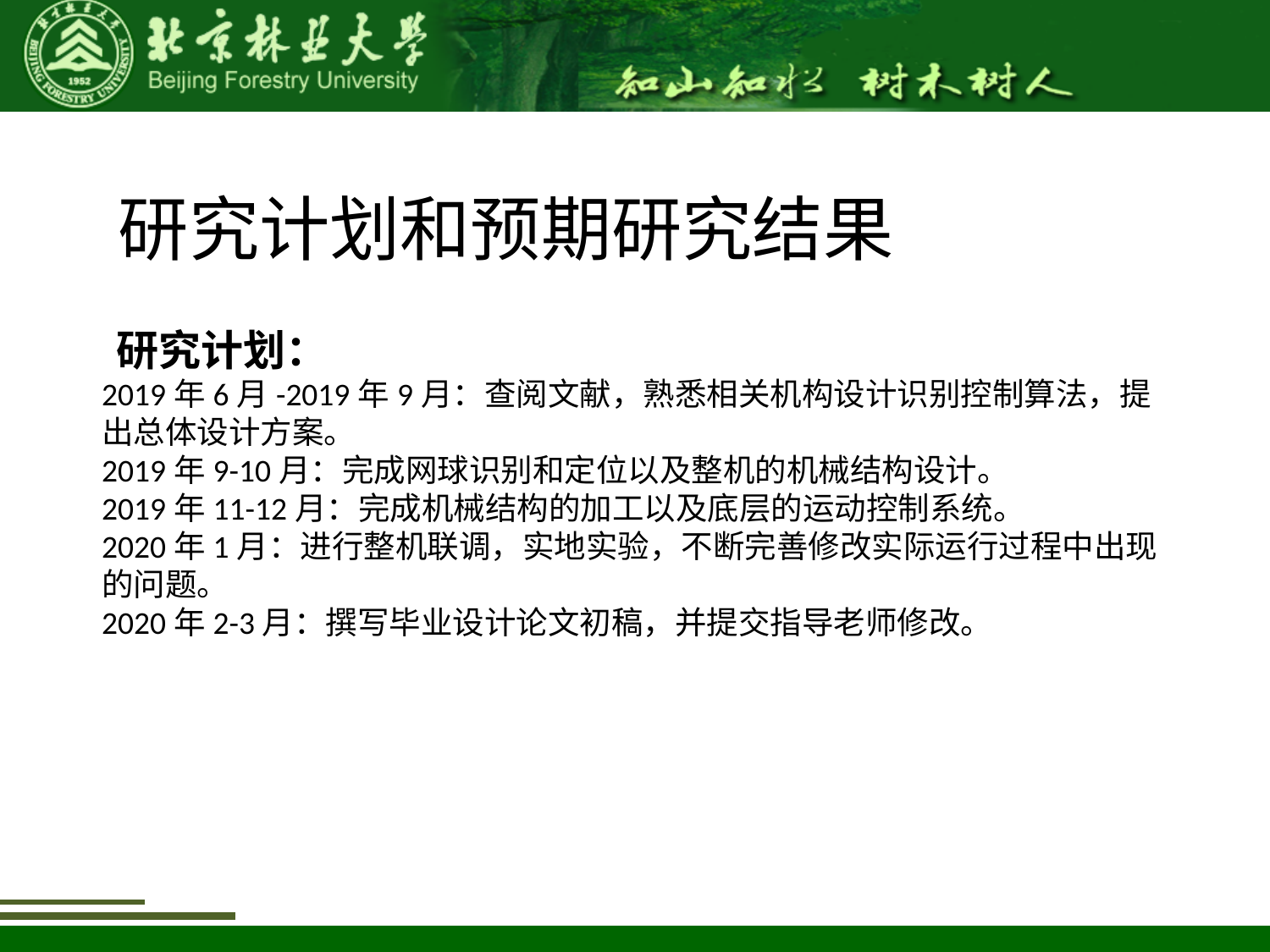

研究计划和预期研究结果
 研究计划：
2019年6月-2019年9月：查阅文献，熟悉相关机构设计识别控制算法，提出总体设计方案。
2019年9-10月：完成网球识别和定位以及整机的机械结构设计。
2019年11-12月：完成机械结构的加工以及底层的运动控制系统。
2020年1月：进行整机联调，实地实验，不断完善修改实际运行过程中出现的问题。
2020年2-3月：撰写毕业设计论文初稿，并提交指导老师修改。